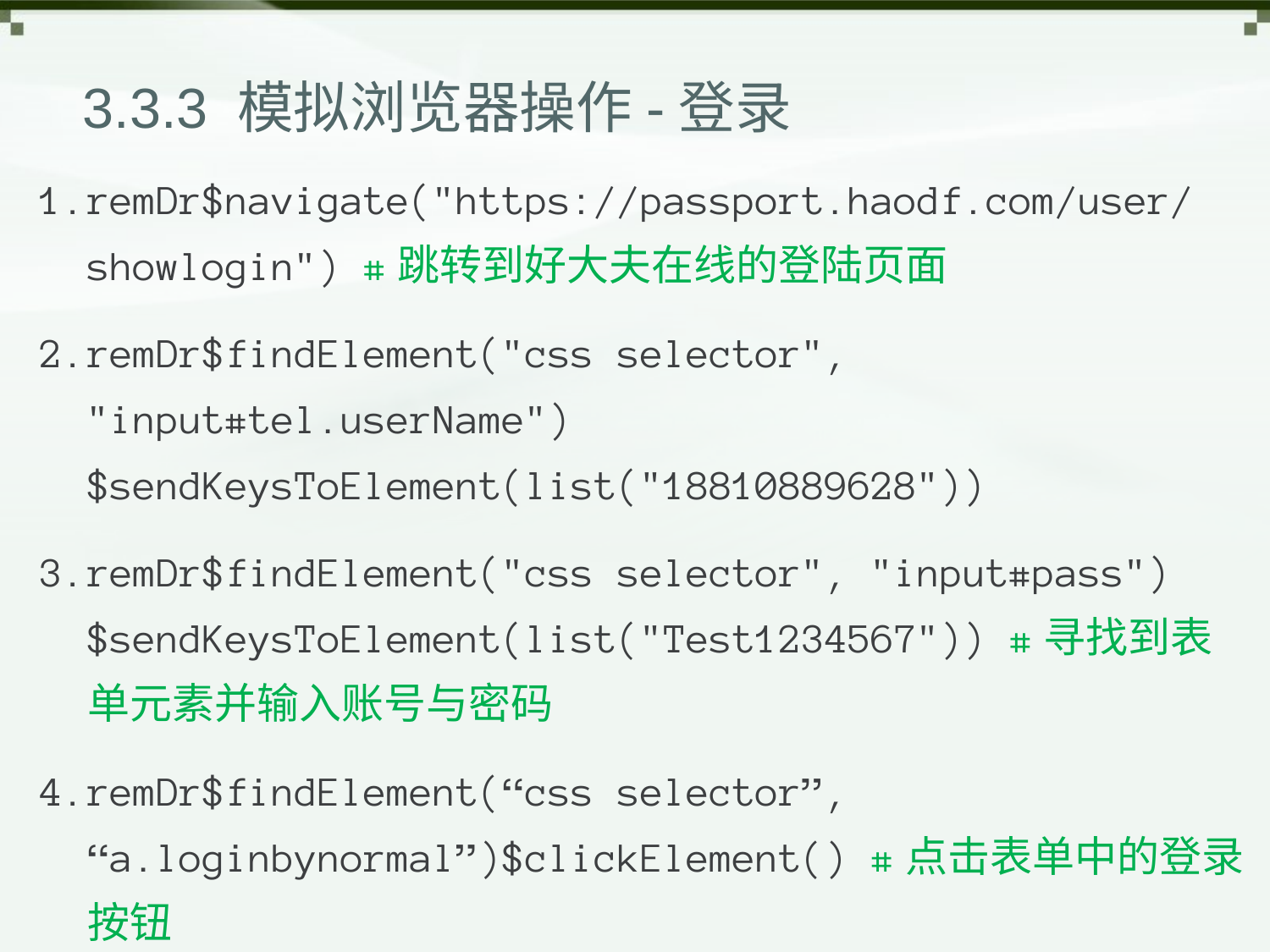

# 3.3.3 模拟浏览器操作-登录
remDr$navigate("https://passport.haodf.com/user/showlogin") #跳转到好大夫在线的登陆页面
remDr$findElement("css selector", "input#tel.userName")$sendKeysToElement(list("18810889628"))
remDr$findElement("css selector", "input#pass")$sendKeysToElement(list("Test1234567")) #寻找到表单元素并输入账号与密码
remDr$findElement(“css selector”, “a.loginbynormal”)$clickElement() #点击表单中的登录按钮